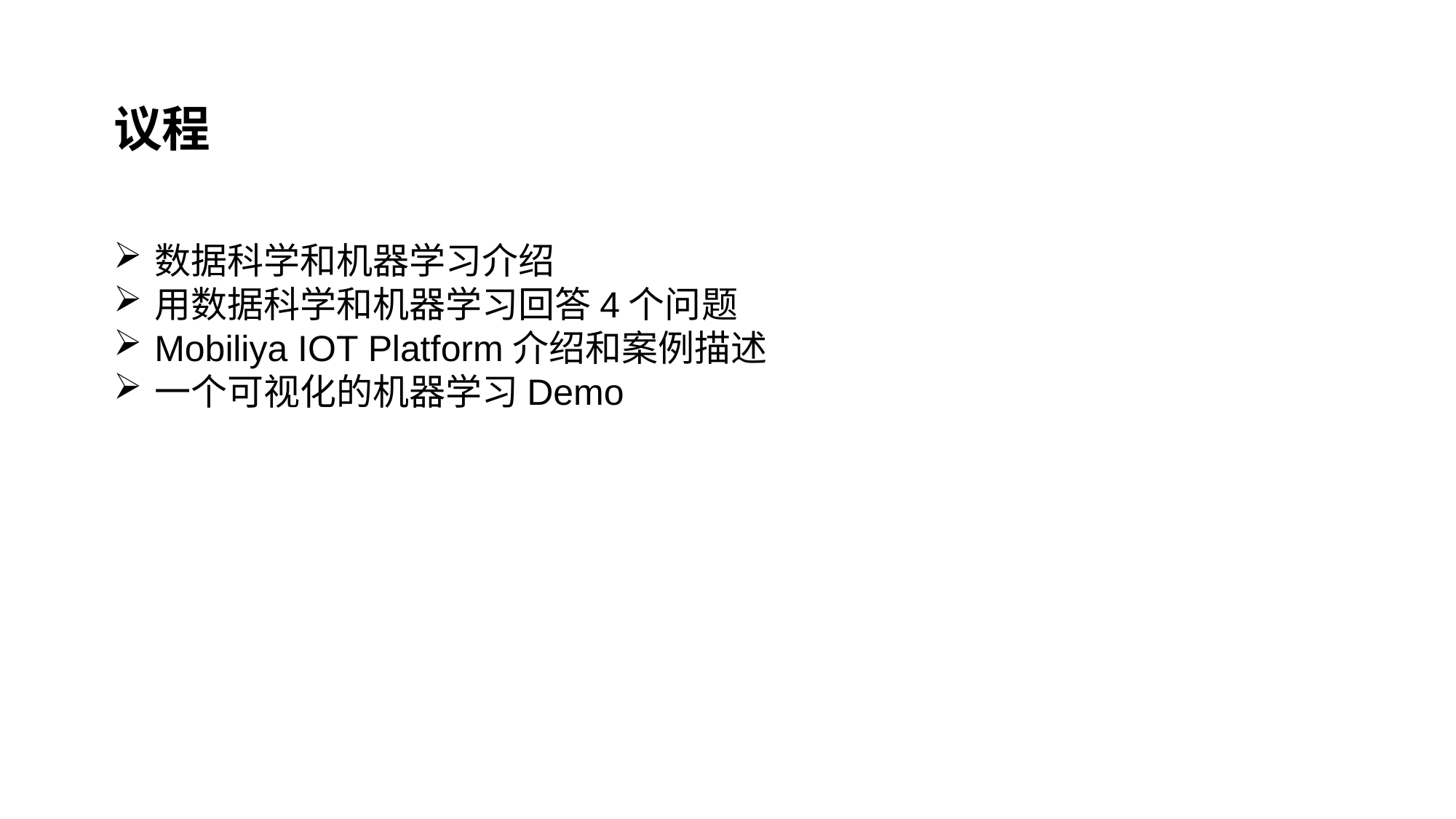

议程
数据科学和机器学习介绍
用数据科学和机器学习回答4个问题
Mobiliya IOT Platform介绍和案例描述
一个可视化的机器学习Demo